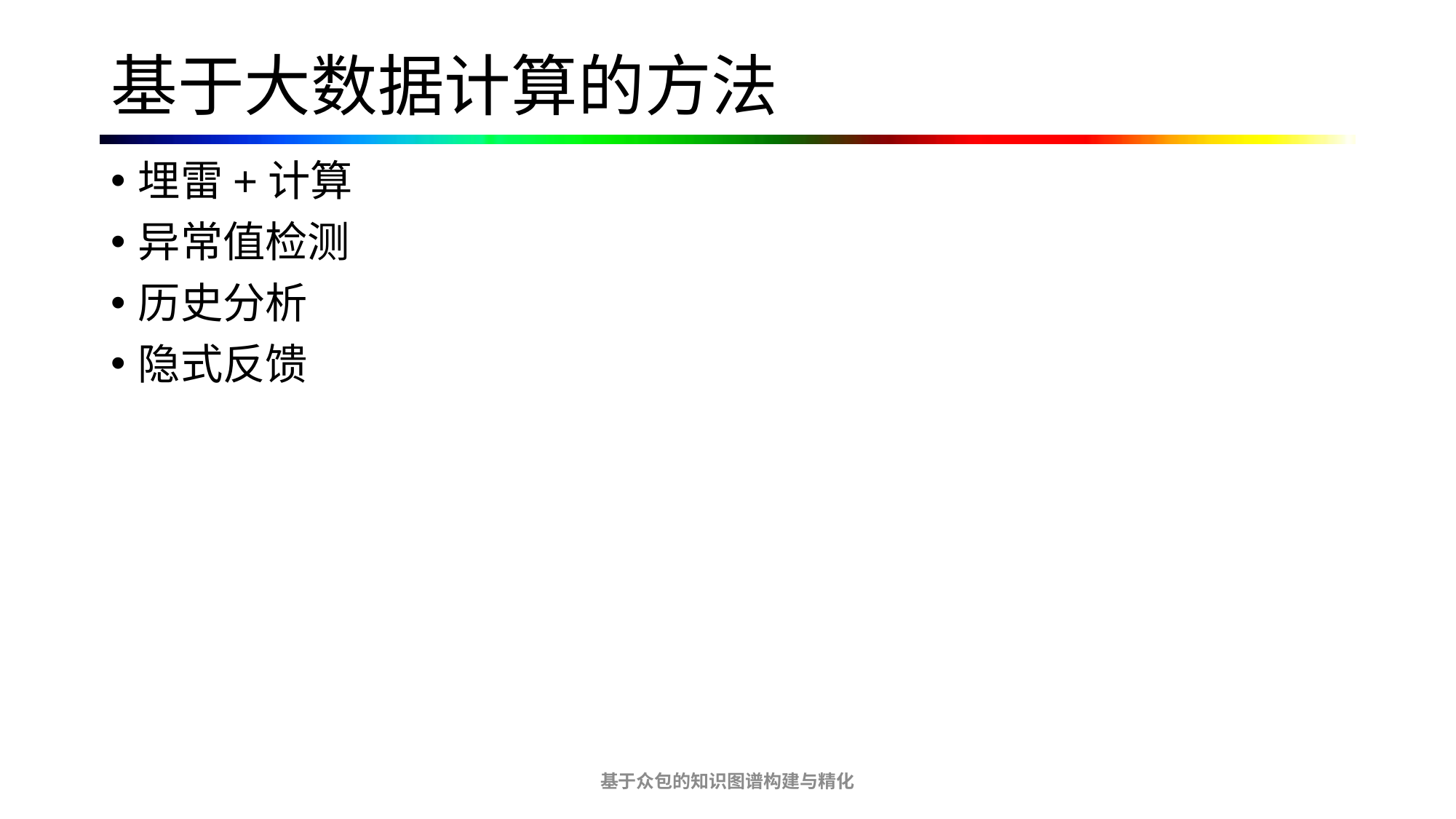

# 基于大数据计算的方法
埋雷+计算
异常值检测
历史分析
隐式反馈

基于众包的知识图谱构建与精化
55